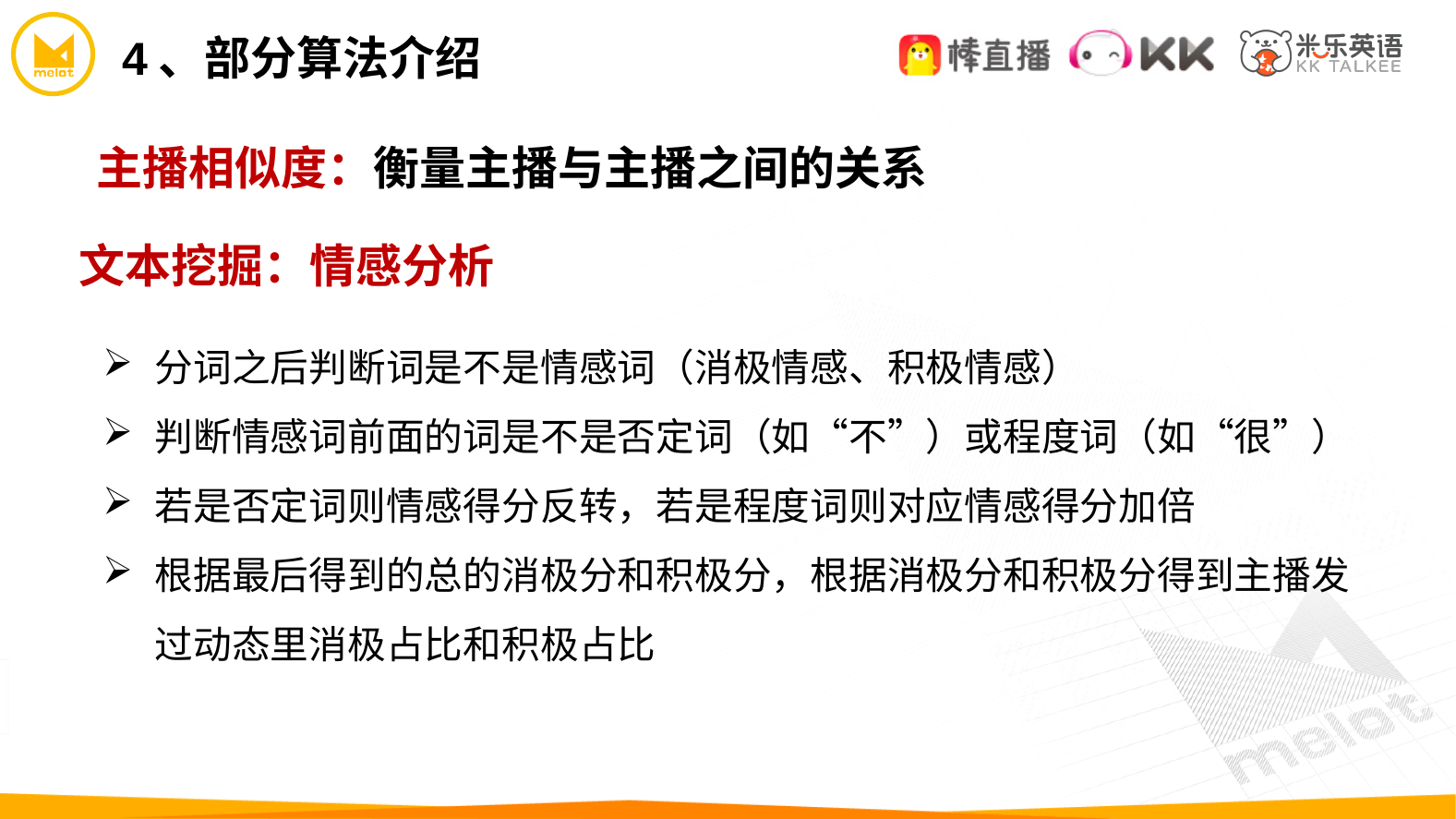

4、部分算法介绍
主播相似度：衡量主播与主播之间的关系
文本挖掘：情感分析
分词之后判断词是不是情感词（消极情感、积极情感）
判断情感词前面的词是不是否定词（如“不”）或程度词（如“很”）
若是否定词则情感得分反转，若是程度词则对应情感得分加倍
根据最后得到的总的消极分和积极分，根据消极分和积极分得到主播发过动态里消极占比和积极占比